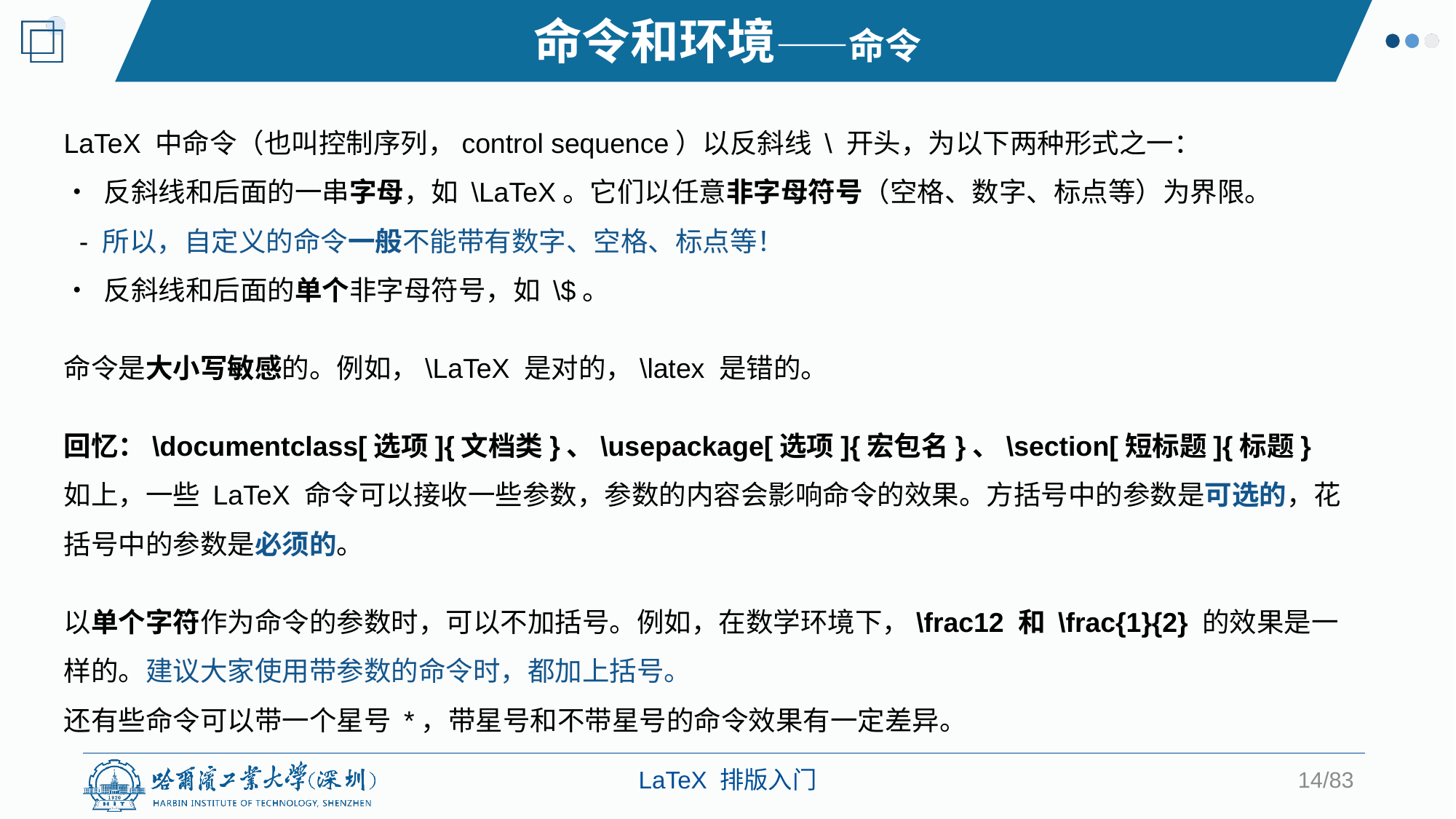

命令和环境——命令
LaTeX 中命令（也叫控制序列，control sequence）以反斜线 \ 开头，为以下两种形式之一：
• 反斜线和后面的一串字母，如 \LaTeX。它们以任意非字母符号（空格、数字、标点等）为界限。
  - 所以，自定义的命令一般不能带有数字、空格、标点等！
• 反斜线和后面的单个非字母符号，如 \$。

命令是大小写敏感的。例如，\LaTeX 是对的，\latex 是错的。

回忆：\documentclass[选项]{文档类}、\usepackage[选项]{宏包名}、\section[短标题]{标题}
如上，一些 LaTeX 命令可以接收一些参数，参数的内容会影响命令的效果。方括号中的参数是可选的，花括号中的参数是必须的。

以单个字符作为命令的参数时，可以不加括号。例如，在数学环境下，\frac12 和 \frac{1}{2} 的效果是一样的。建议大家使用带参数的命令时，都加上括号。
还有些命令可以带一个星号 *，带星号和不带星号的命令效果有一定差异。
14/83